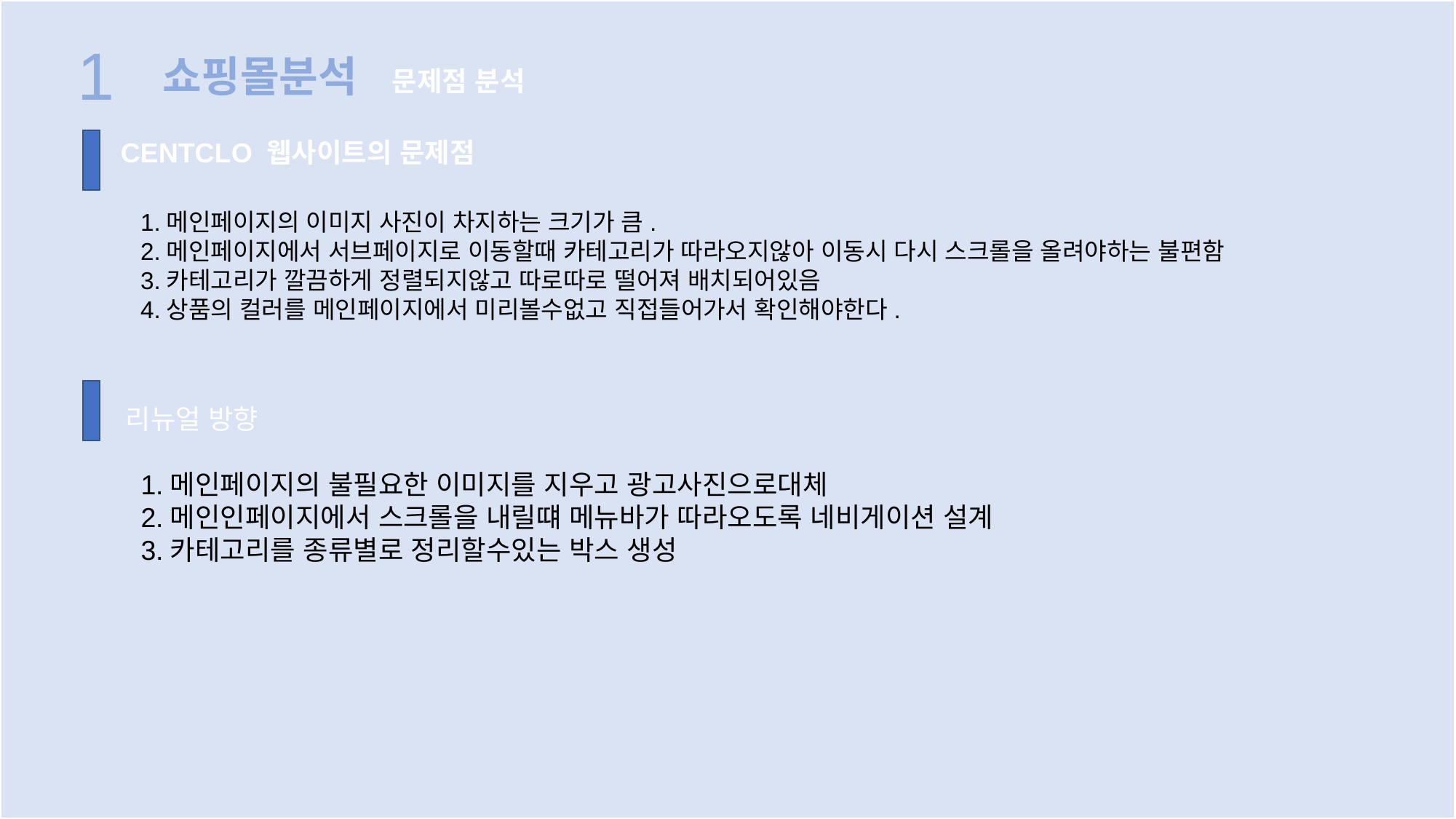

1
 쇼핑몰분석
문제점 분석

CENTCLO 웹사이트의 문제점
1.메인페이지의 이미지 사진이 차지하는 크기가 큼.
2.메인페이지에서 서브페이지로 이동할때 카테고리가 따라오지않아 이동시 다시 스크롤을 올려야하는 불편함
3.카테고리가 깔끔하게 정렬되지않고 따로따로 떨어져 배치되어있음
4.상품의 컬러를 메인페이지에서 미리볼수없고 직접들어가서 확인해야한다.

리뉴얼 방향

  1.메인페이지의 불필요한 이미지를 지우고 광고사진으로대체
  2.메인인페이지에서 스크롤을 내릴떄 메뉴바가 따라오도록 네비게이션 설계
  3.카테고리를 종류별로 정리할수있는 박스 생성